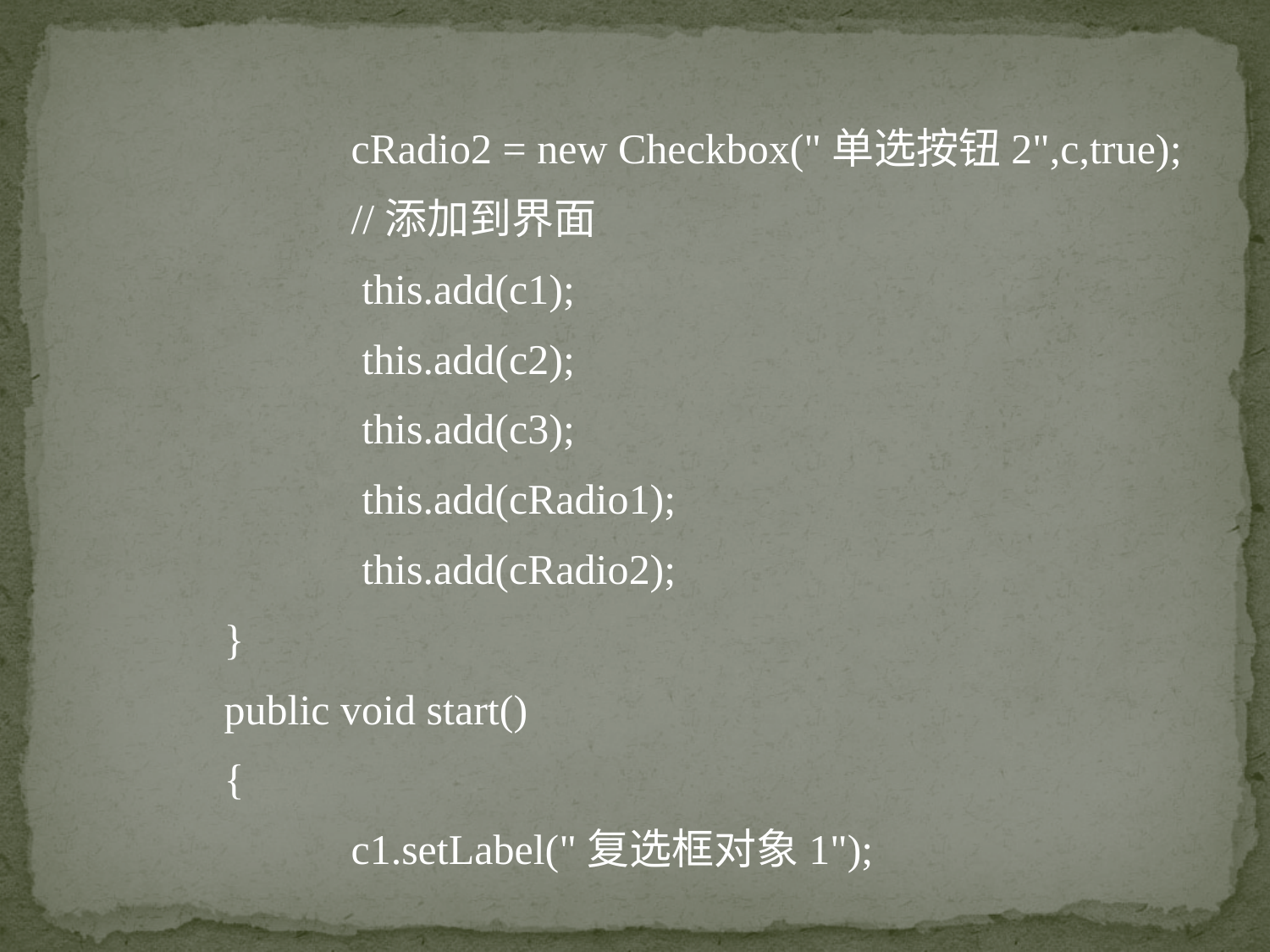

cRadio2 = new Checkbox("单选按钮2",c,true);
           		//添加到界面
		 this.add(c1);
		 this.add(c2);
		 this.add(c3);
		 this.add(cRadio1);
		 this.add(cRadio2);
	}
	public void start()
	{
		c1.setLabel("复选框对象1");